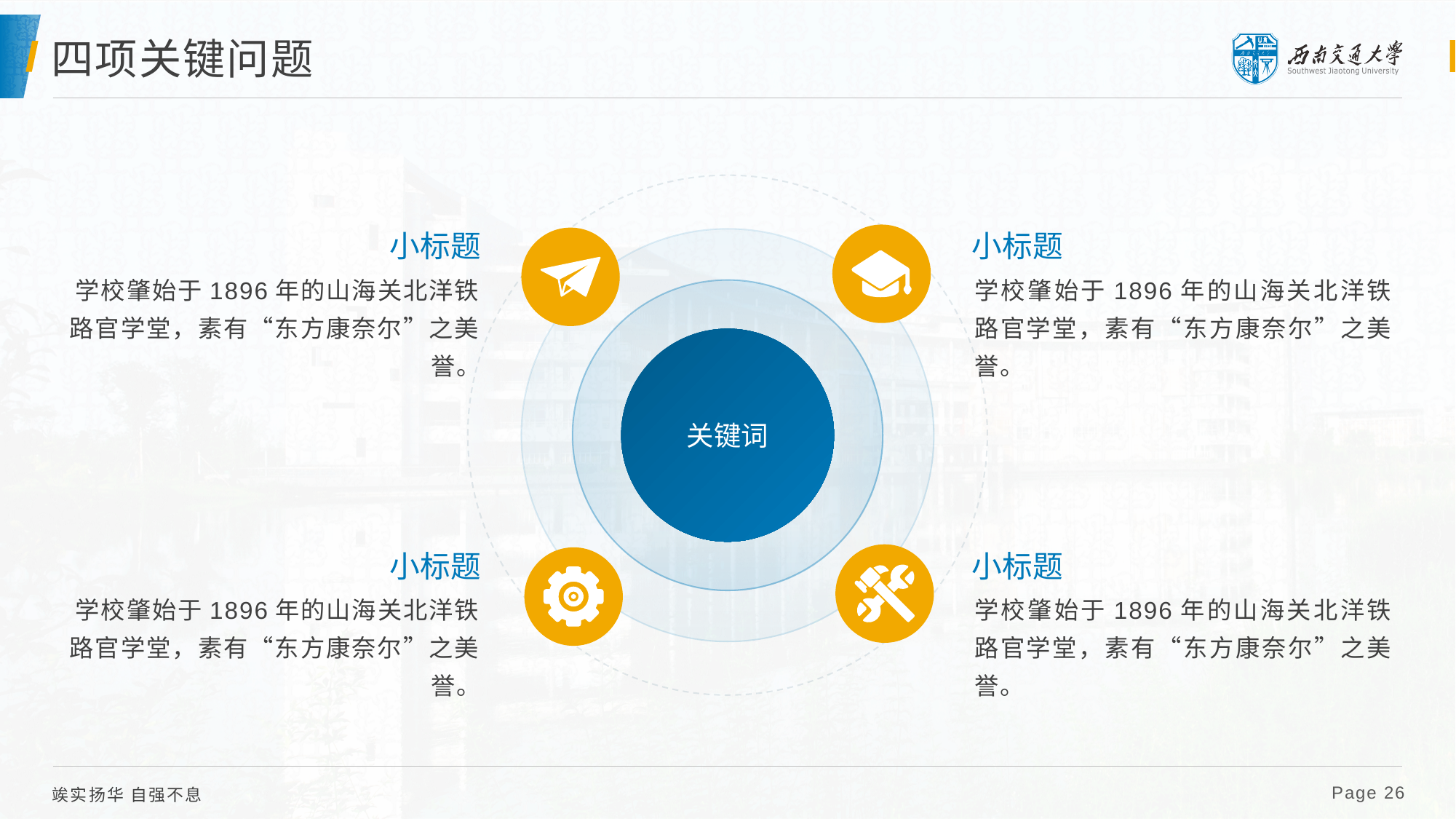

# 四项关键问题

小标题
小标题

关键词
学校肇始于1896年的山海关北洋铁路官学堂，素有“东方康奈尔”之美誉。
学校肇始于1896年的山海关北洋铁路官学堂，素有“东方康奈尔”之美誉。

小标题
小标题

学校肇始于1896年的山海关北洋铁路官学堂，素有“东方康奈尔”之美誉。
学校肇始于1896年的山海关北洋铁路官学堂，素有“东方康奈尔”之美誉。

  Page 26